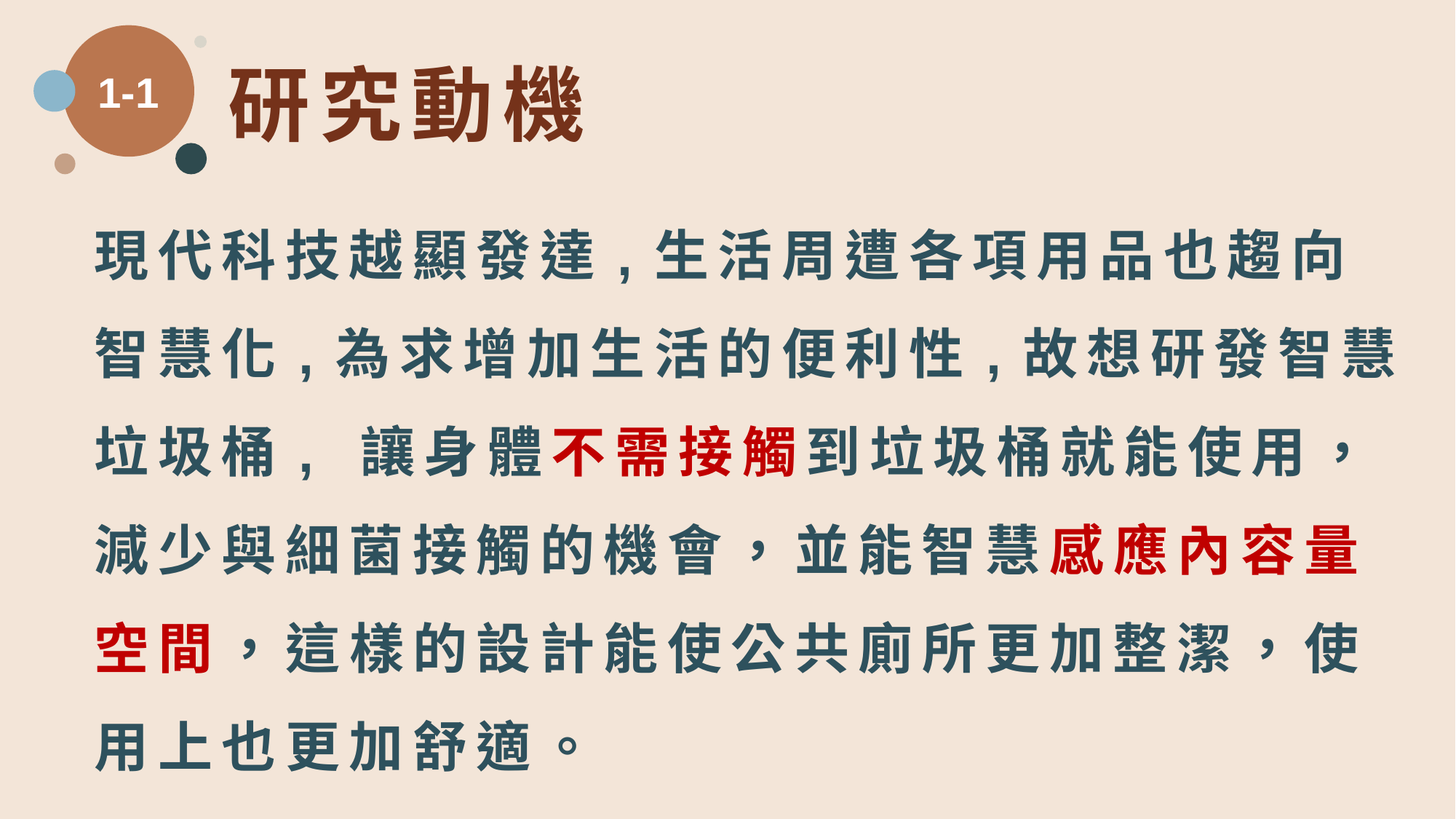

1-1

研究動機
現代科技越顯發達,生活周遭各項用品也趨向智慧化,為求增加生活的便利性,故想研發智慧垃圾桶, 讓身體不需接觸到垃圾桶就能使用，減少與細菌接觸的機會，並能智慧感應內容量空間，這樣的設計能使公共廁所更加整潔，使用上也更加舒適。